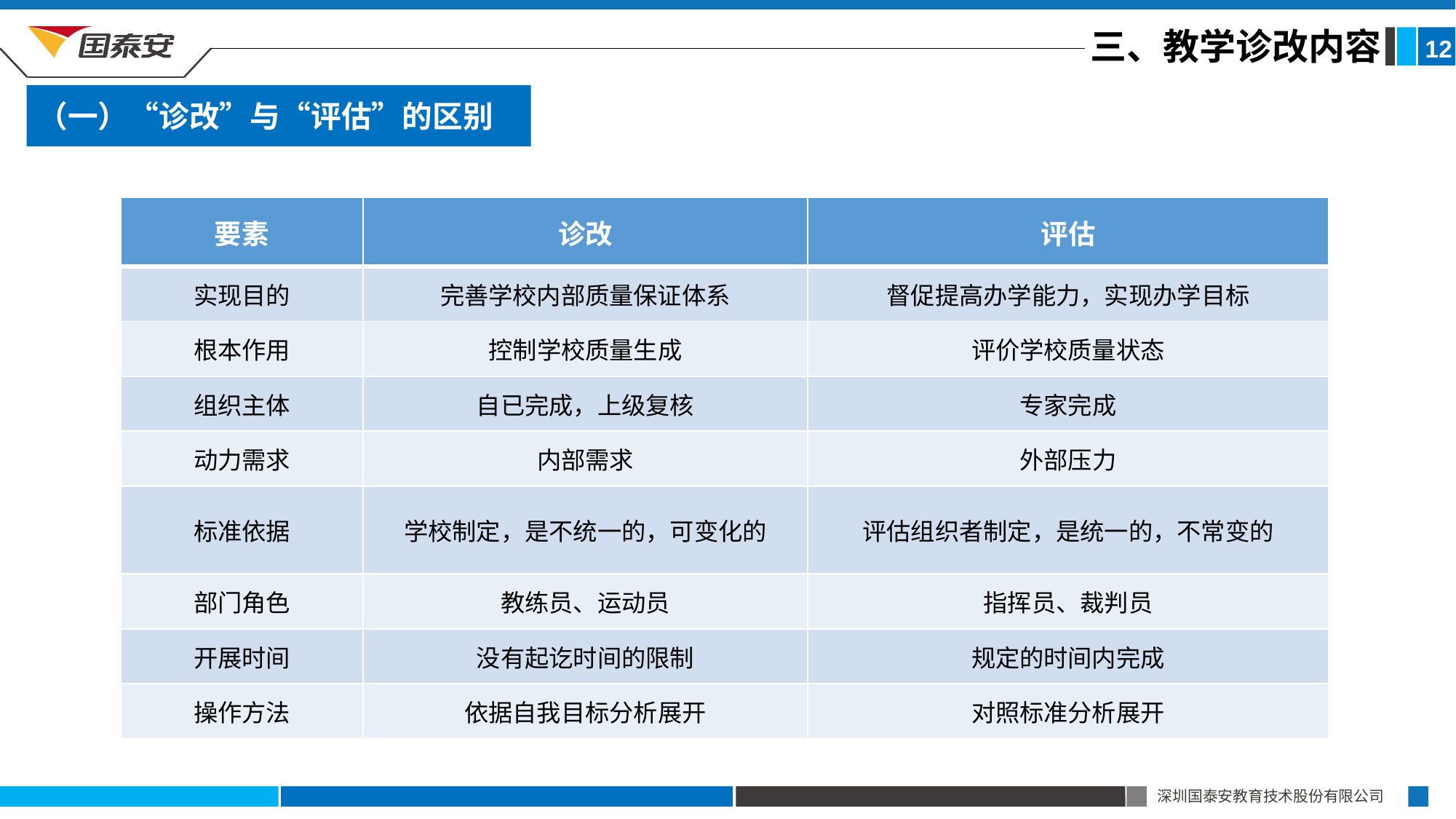

三、教学诊改内容
12
（一）“诊改”与“评估”的区别
| 要素 | 诊改 | 评估 |
| --- | --- | --- |
| 实现目的 | 完善学校内部质量保证体系 | 督促提高办学能力，实现办学目标 |
| 根本作用 | 控制学校质量生成 | 评价学校质量状态 |
| 组织主体 | 自已完成，上级复核 | 专家完成 |
| 动力需求 | 内部需求 | 外部压力 |
| 标准依据 | 学校制定，是不统一的，可变化的 | 评估组织者制定，是统一的，不常变的 |
| 部门角色 | 教练员、运动员 | 指挥员、裁判员 |
| 开展时间 | 没有起讫时间的限制 | 规定的时间内完成 |
| 操作方法 | 依据自我目标分析展开 | 对照标准分析展开 |